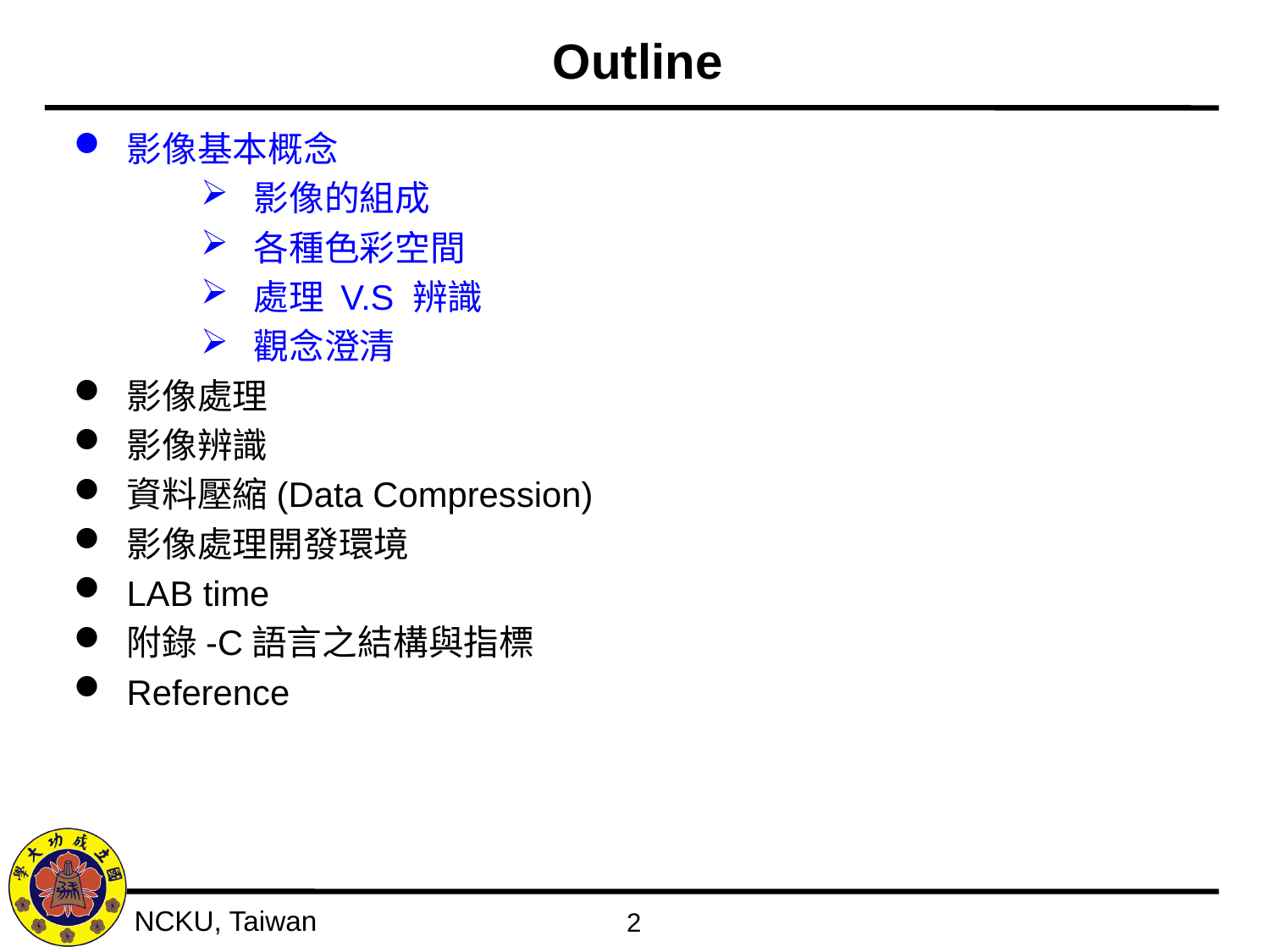

# Outline
影像基本概念
影像的組成
各種色彩空間
處理 V.S 辨識
觀念澄清
影像處理
影像辨識
資料壓縮(Data Compression)
影像處理開發環境
LAB time
附錄-C語言之結構與指標
Reference
2